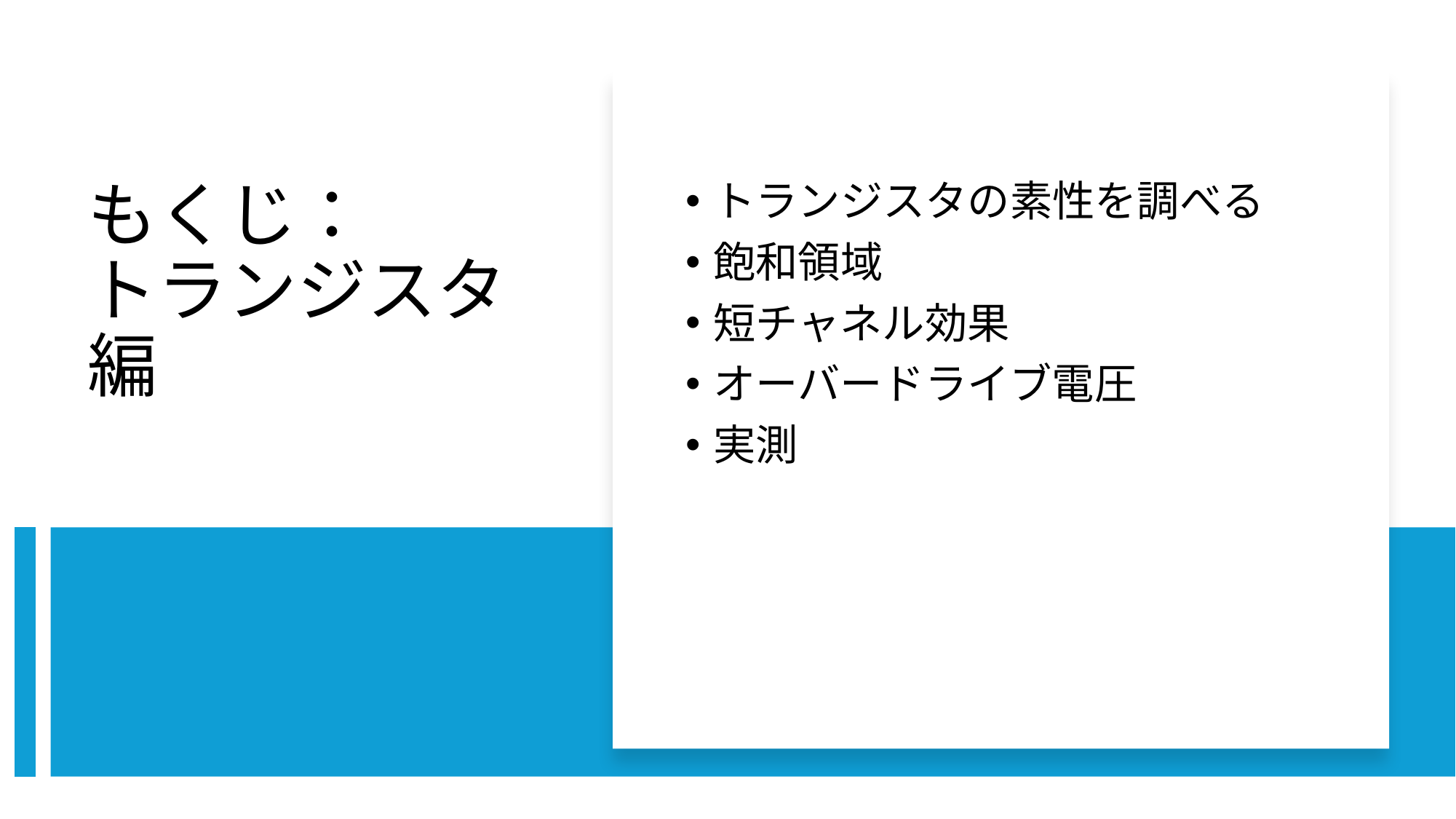

トランジスタの素性を調べる
飽和領域
短チャネル効果
オーバードライブ電圧
実測
# もくじ： トランジスタ編